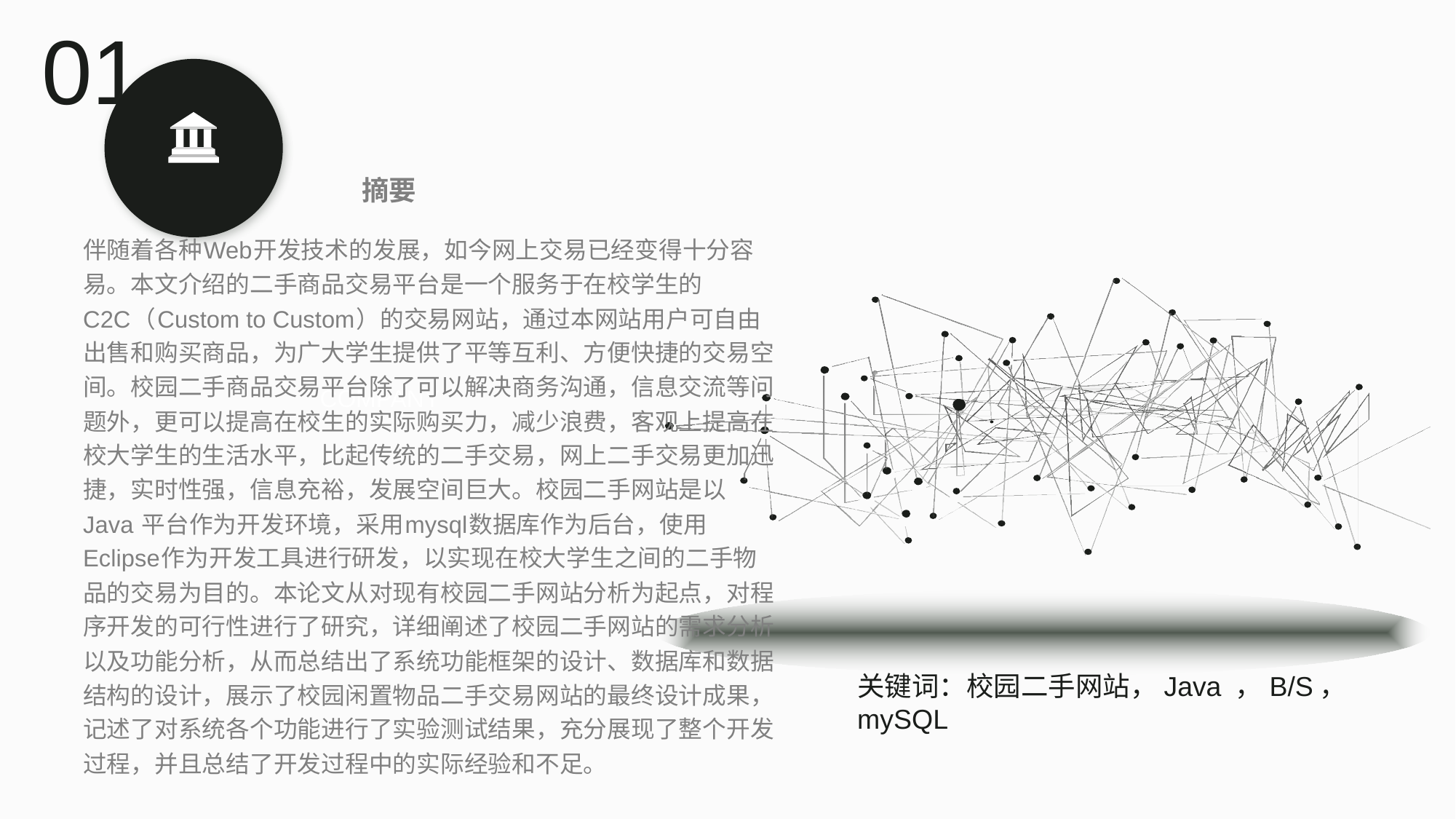

01

    摘要

伴随着各种Web开发技术的发展，如今网上交易已经变得十分容易。本文介绍的二手商品交易平台是一个服务于在校学生的C2C（Custom to Custom）的交易网站，通过本网站用户可自由出售和购买商品，为广大学生提供了平等互利、方便快捷的交易空间。校园二手商品交易平台除了可以解决商务沟通，信息交流等问题外，更可以提高在校生的实际购买力，减少浪费，客观上提高在校大学生的生活水平，比起传统的二手交易，网上二手交易更加迅捷，实时性强，信息充裕，发展空间巨大。校园二手网站是以 Java 平台作为开发环境，采用mysql数据库作为后台，使用Eclipse作为开发工具进行研发，以实现在校大学生之间的二手物品的交易为目的。本论文从对现有校园二手网站分析为起点，对程序开发的可行性进行了研究，详细阐述了校园二手网站的需求分析以及功能分析，从而总结出了系统功能框架的设计、数据库和数据结构的设计，展示了校园闲置物品二手交易网站的最终设计成果，记述了对系统各个功能进行了实验测试结果，充分展现了整个开发过程，并且总结了开发过程中的实际经验和不足。

COMPANY

关键词：校园二手网站，Java ，B/S，mySQL